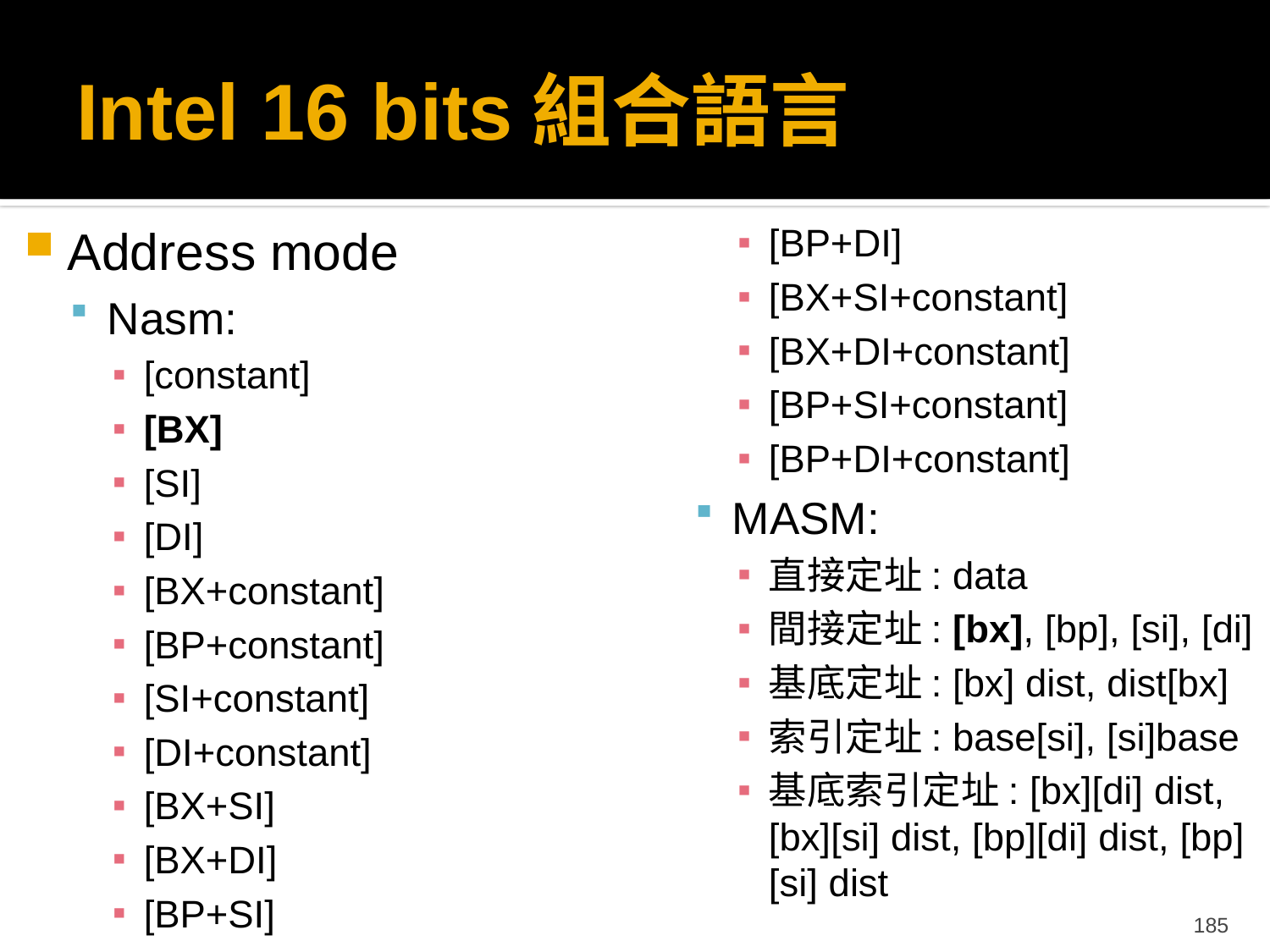

# Intel 16 bits組合語言
Address mode
Nasm:
[constant]
[BX]
[SI]
[DI]
[BX+constant]
[BP+constant]
[SI+constant]
[DI+constant]
[BX+SI]
[BX+DI]
[BP+SI]
[BP+DI]
[BX+SI+constant]
[BX+DI+constant]
[BP+SI+constant]
[BP+DI+constant]
MASM:
直接定址: data
間接定址: [bx], [bp], [si], [di]
基底定址: [bx] dist, dist[bx]
索引定址: base[si], [si]base
基底索引定址: [bx][di] dist, [bx][si] dist, [bp][di] dist, [bp][si] dist

185